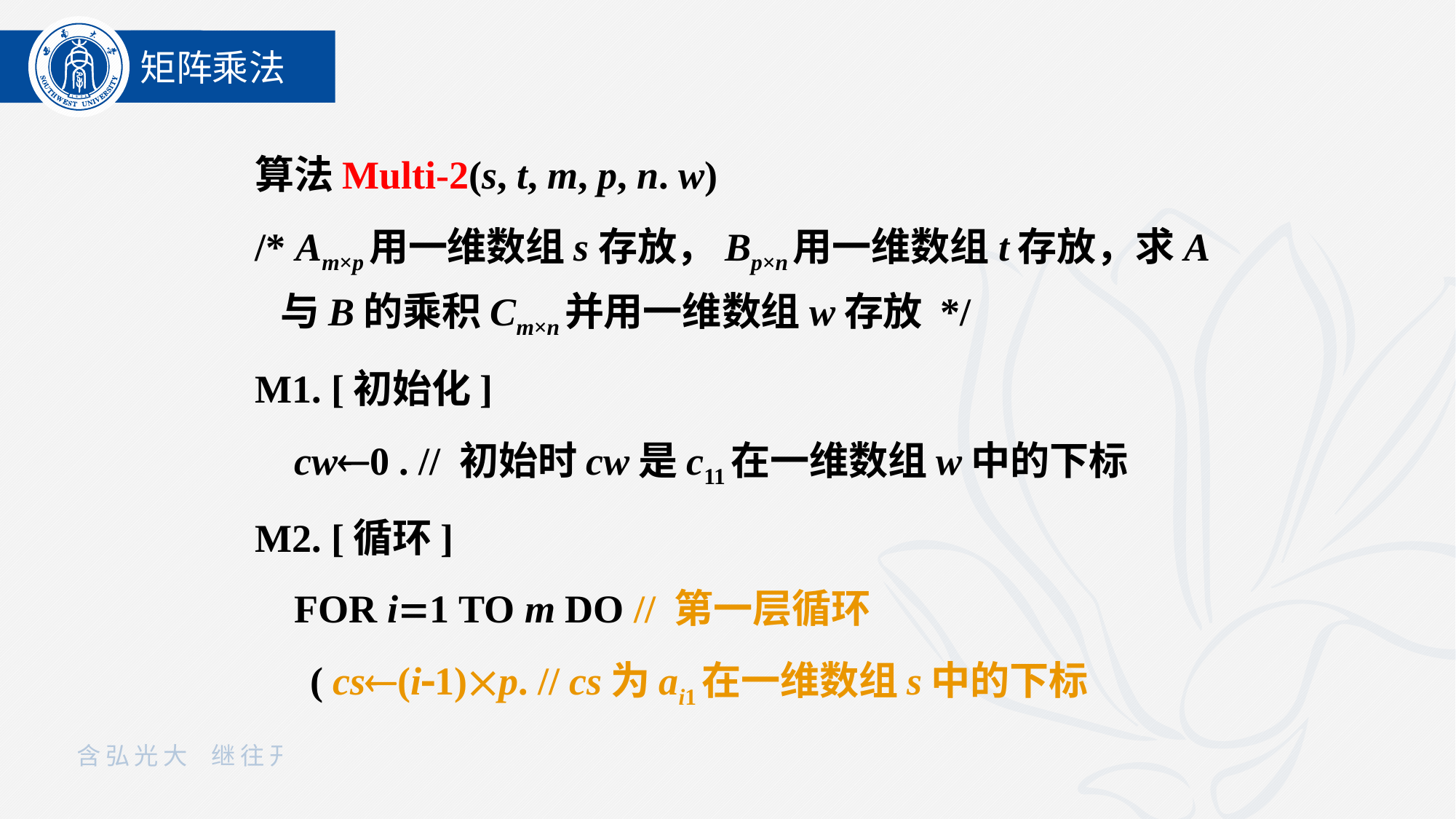

矩阵乘法
算法Multi-2(s, t, m, p, n. w)
/* Am×p用一维数组s存放，Bp×n用一维数组t存放，求A与B的乘积Cm×n并用一维数组w存放 */
M1. [初始化]
    cw←0 . // 初始时cw是c11在一维数组w中的下标
M2. [循环]
    FOR i=1 TO m DO // 第一层循环
	   ( cs←(i−1)×p. // cs为ai1在一维数组s中的下标